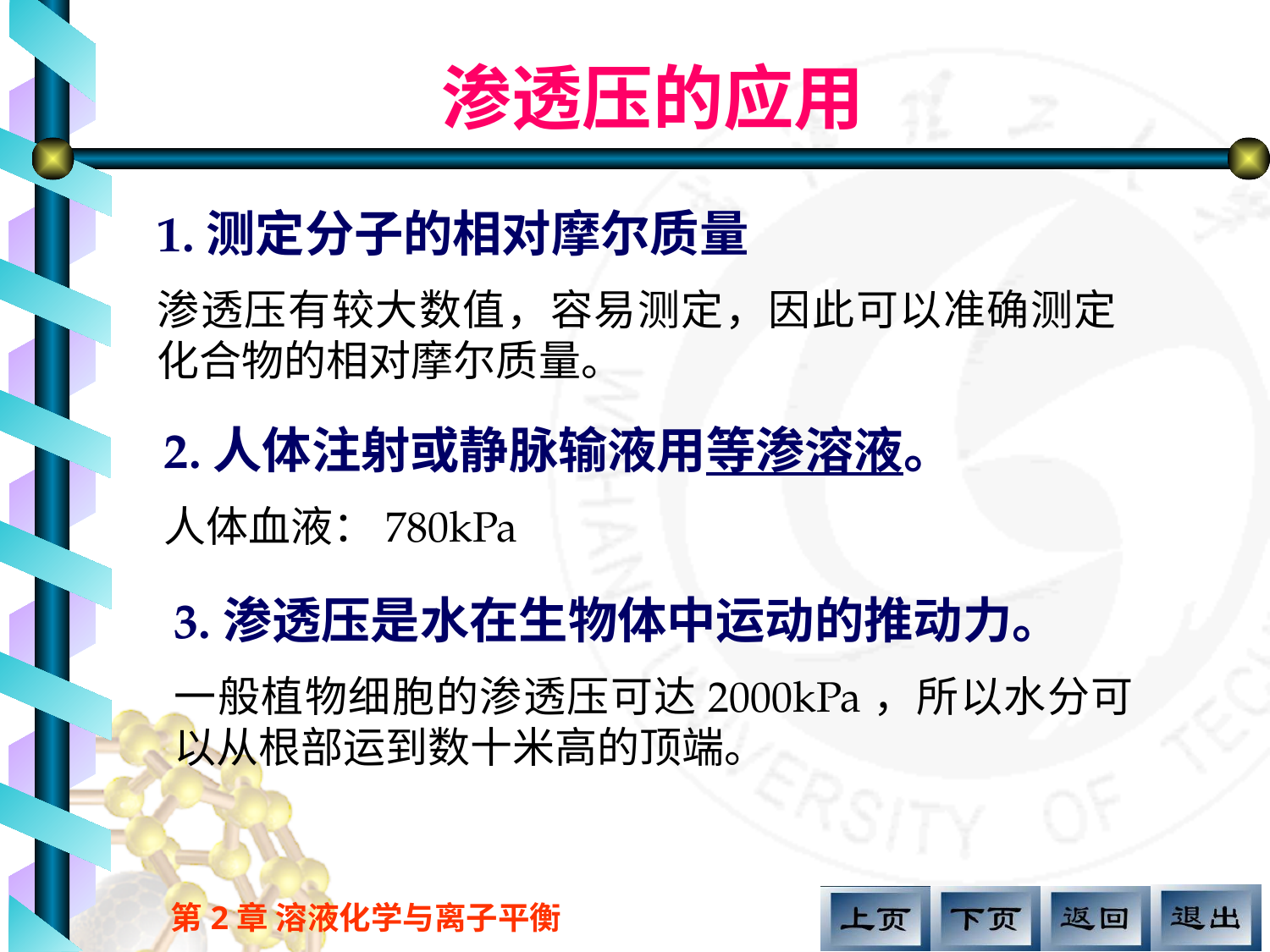

渗透压的应用
1.测定分子的相对摩尔质量
渗透压有较大数值，容易测定，因此可以准确测定化合物的相对摩尔质量。
2.人体注射或静脉输液用等渗溶液。
人体血液：780kPa
3.渗透压是水在生物体中运动的推动力。
一般植物细胞的渗透压可达2000kPa，所以水分可以从根部运到数十米高的顶端。